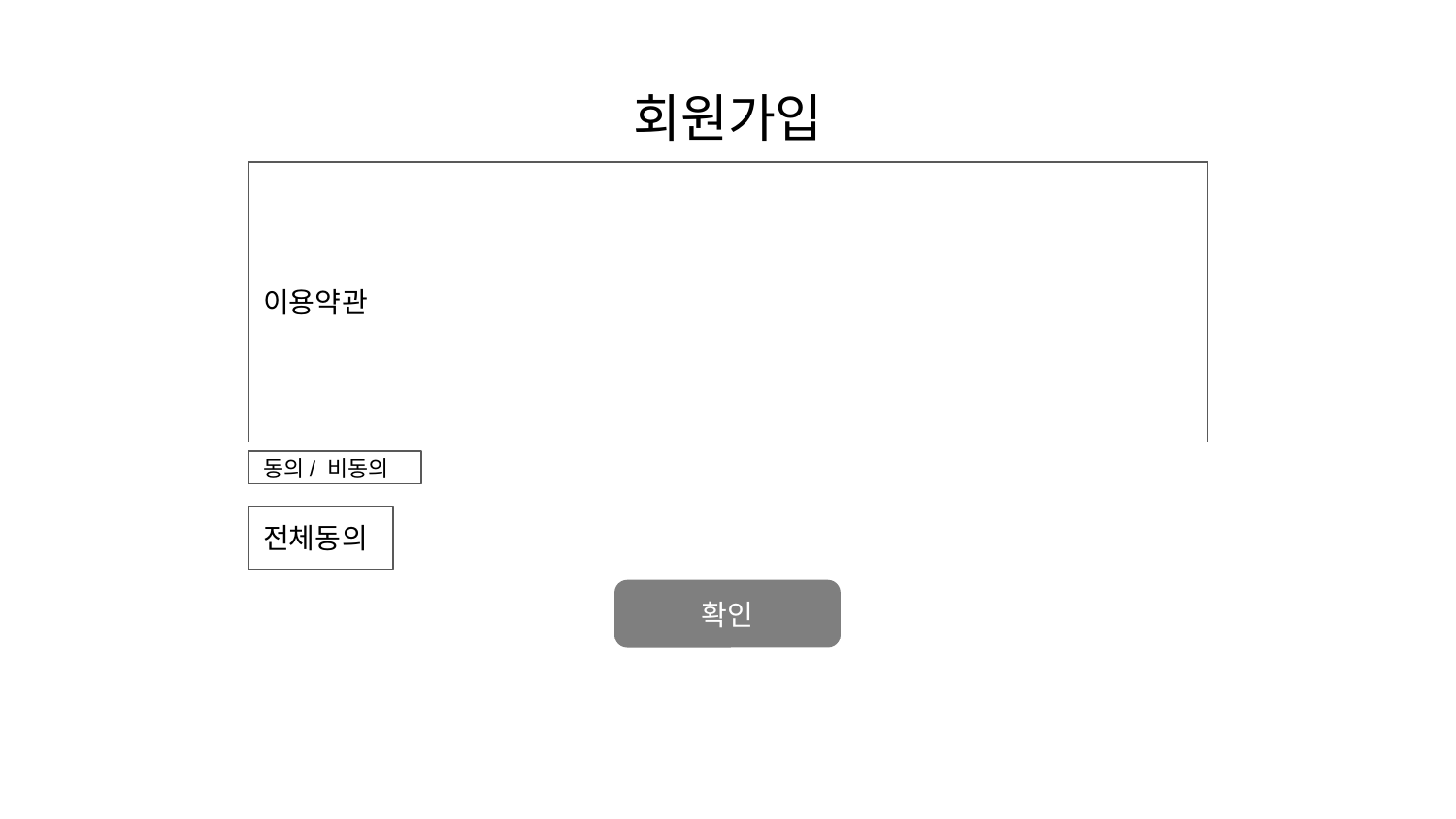

# 회원가입
이용약관
동의/ 비동의
전체동의
확인